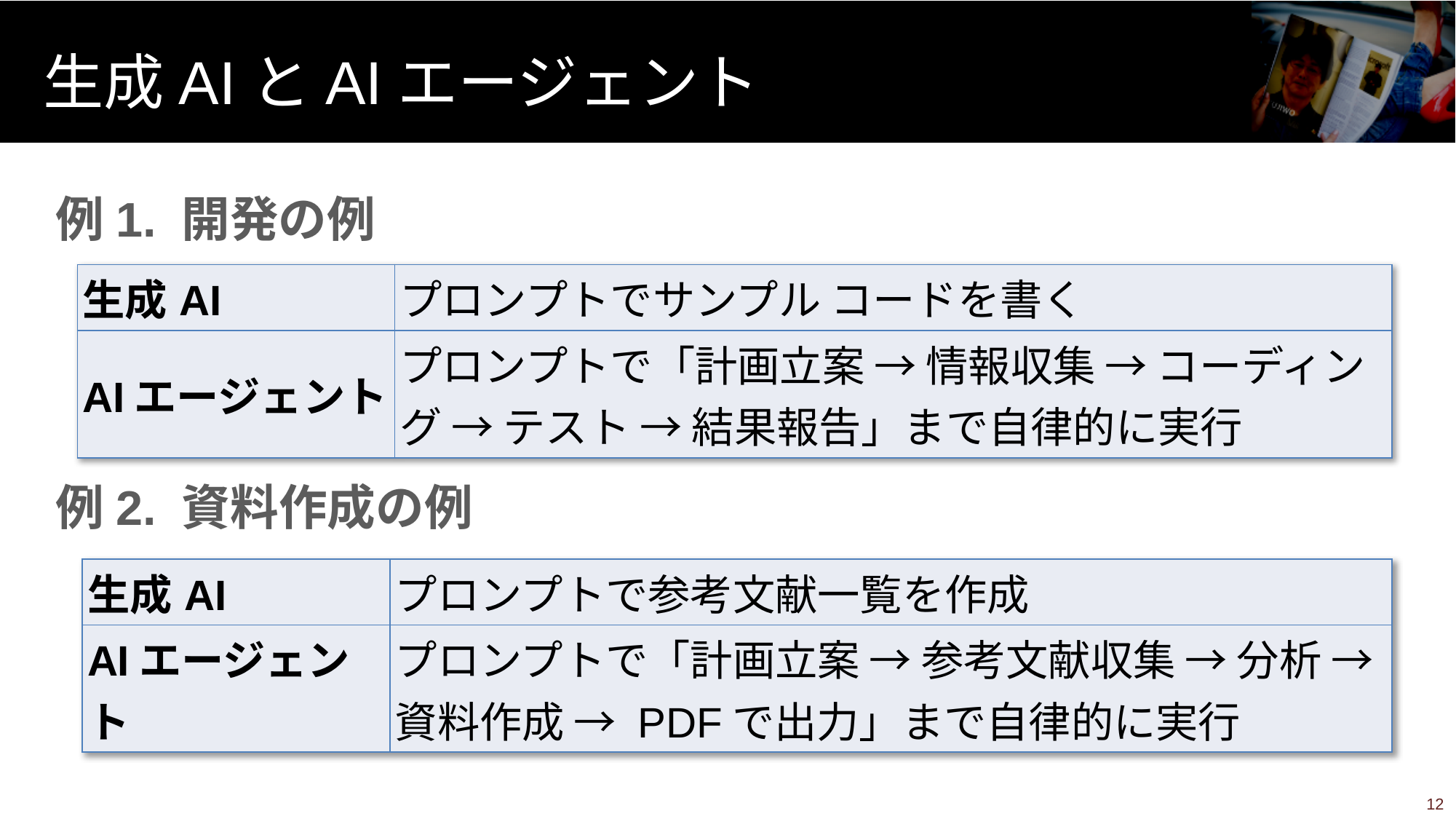

# 生成AIとAIエージェント
例1. 開発の例
| 生成AI | プロンプトでサンプル コードを書く |
| --- | --- |
| AIエージェント | プロンプトで「計画立案 → 情報収集 → コーディング → テスト → 結果報告」まで自律的に実行 |
例2. 資料作成の例
| 生成AI | プロンプトで参考文献一覧を作成 |
| --- | --- |
| AIエージェント | プロンプトで「計画立案 → 参考文献収集 → 分析 → 資料作成 → PDFで出力」まで自律的に実行 |
12